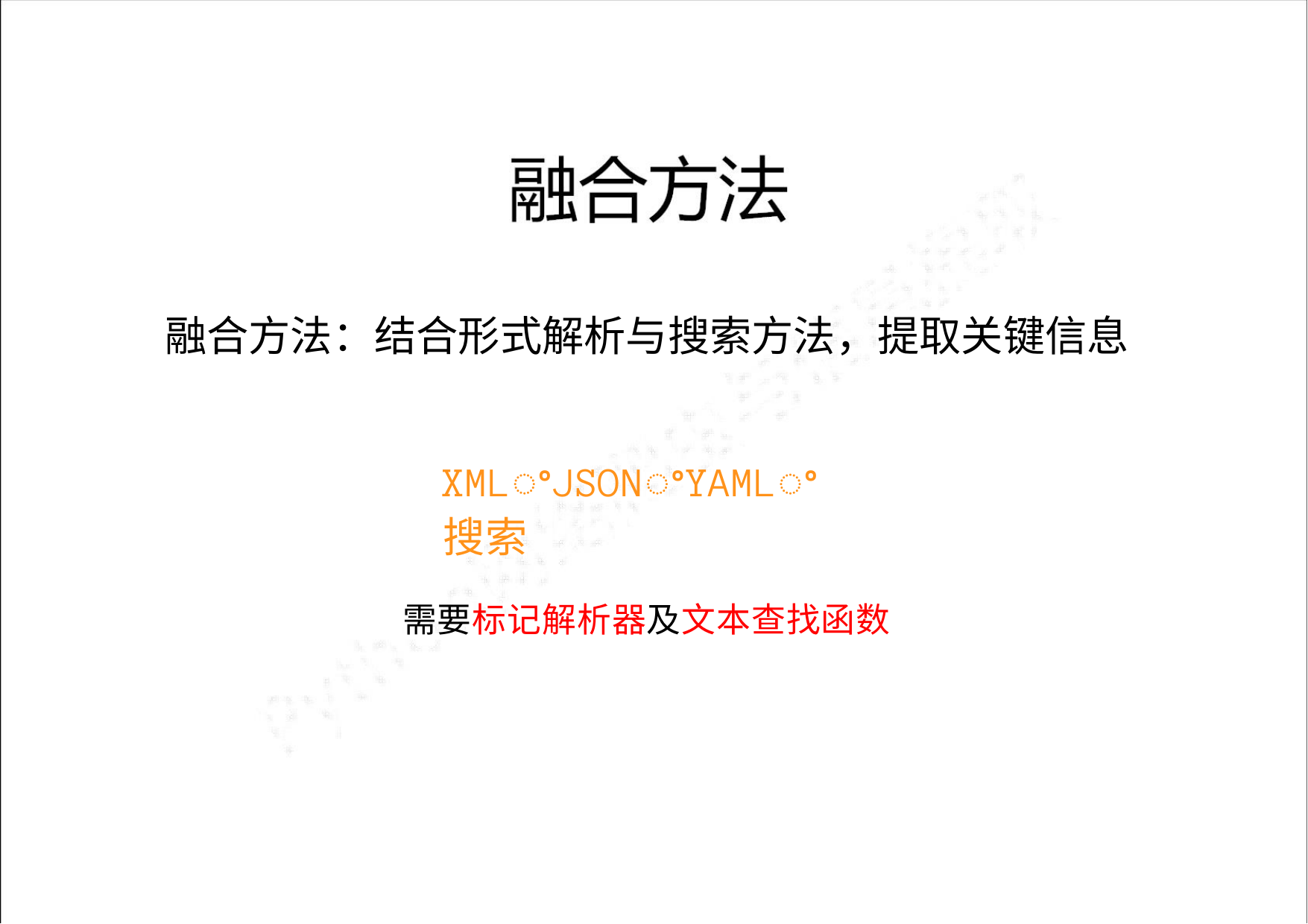

融合方法：结合形式解析与搜索方法，提取关键信息
XMLꢀJSONꢀYAMLꢀ搜索
需要标记解析器及文本查找函数